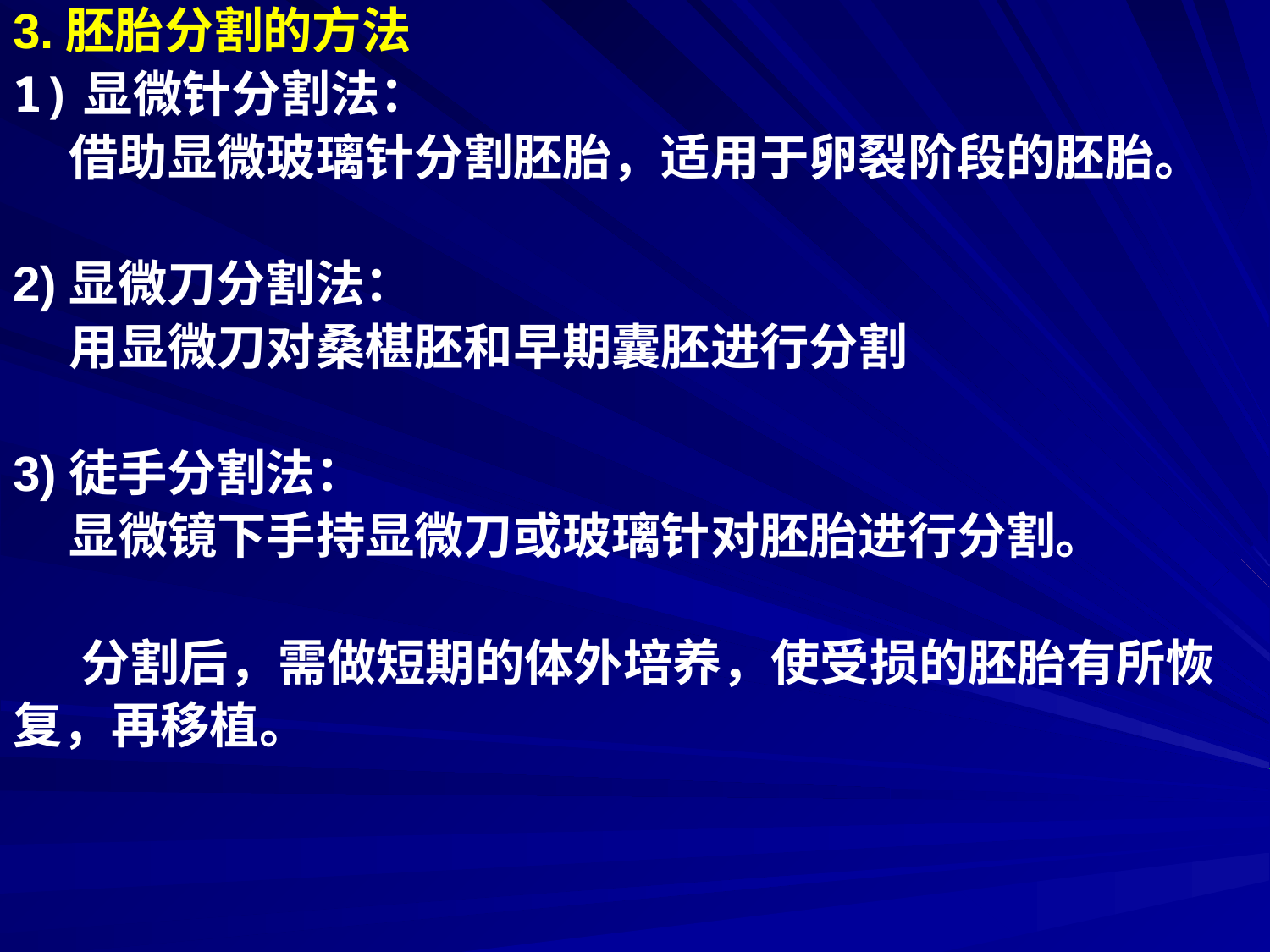

3.胚胎分割的方法
1)显微针分割法：
    借助显微玻璃针分割胚胎，适用于卵裂阶段的胚胎。

2)显微刀分割法：
    用显微刀对桑椹胚和早期囊胚进行分割

3)徒手分割法：
    显微镜下手持显微刀或玻璃针对胚胎进行分割。

     分割后，需做短期的体外培养，使受损的胚胎有所恢
复，再移植。